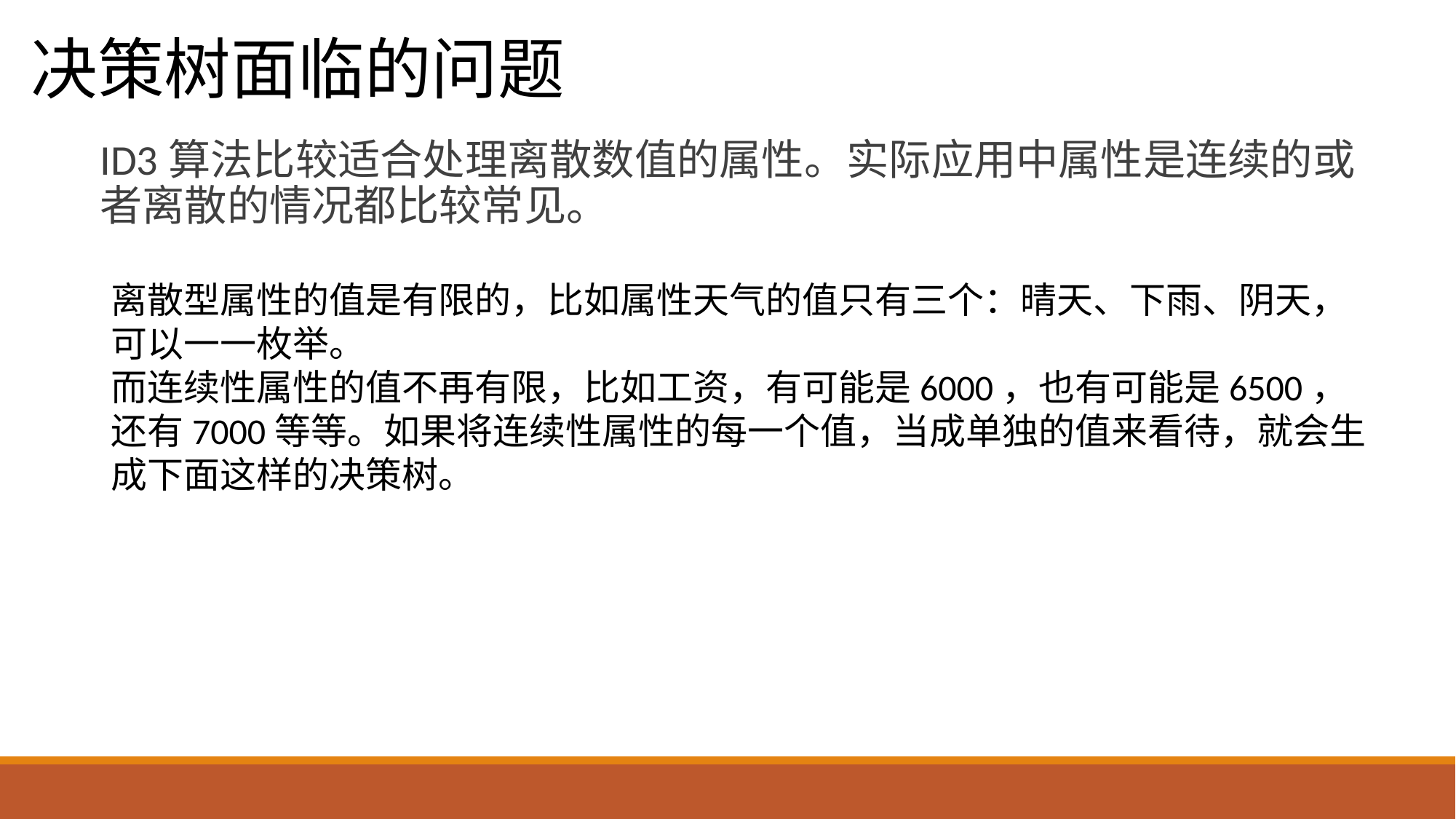

决策树面临的问题

ID3算法比较适合处理离散数值的属性。实际应用中属性是连续的或者离散的情况都比较常见。

离散型属性的值是有限的，比如属性天气的值只有三个：晴天、下雨、阴天，可以一一枚举。
而连续性属性的值不再有限，比如工资，有可能是6000，也有可能是6500，还有7000等等。如果将连续性属性的每一个值，当成单独的值来看待，就会生成下面这样的决策树。